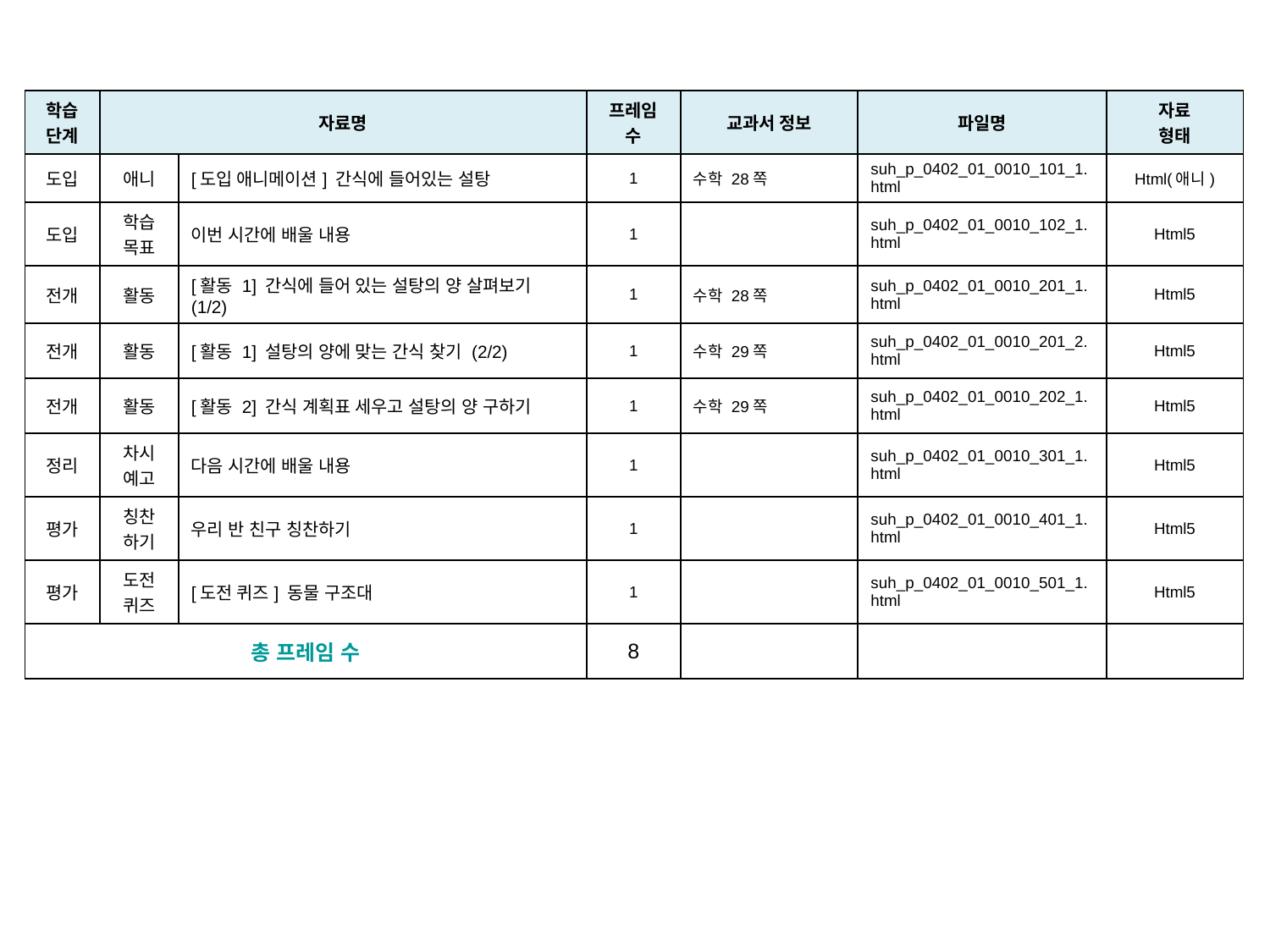

| 학습 단계 | 자료명 |  | 프레임 수 | 교과서 정보 | 파일명 | 자료 형태 |
| --- | --- | --- | --- | --- | --- | --- |
| 도입 | 애니 | [도입 애니메이션] 간식에 들어있는 설탕 | 1 | 수학 28쪽 | suh\_p\_0402\_01\_0010\_101\_1.html | Html(애니) |
| 도입 | 학습 목표 | 이번 시간에 배울 내용 | 1 |  | suh\_p\_0402\_01\_0010\_102\_1.html | Html5 |
| 전개 | 활동 | [활동 1] 간식에 들어 있는 설탕의 양 살펴보기 (1/2) | 1 | 수학 28쪽 | suh\_p\_0402\_01\_0010\_201\_1.html | Html5 |
| 전개 | 활동 | [활동 1] 설탕의 양에 맞는 간식 찾기 (2/2) | 1 | 수학 29쪽 | suh\_p\_0402\_01\_0010\_201\_2.html | Html5 |
| 전개 | 활동 | [활동 2] 간식 계획표 세우고 설탕의 양 구하기 | 1 | 수학 29쪽 | suh\_p\_0402\_01\_0010\_202\_1.html | Html5 |
| 정리 | 차시 예고 | 다음 시간에 배울 내용 | 1 |  | suh\_p\_0402\_01\_0010\_301\_1.html | Html5 |
| 평가 | 칭찬 하기 | 우리 반 친구 칭찬하기 | 1 |  | suh\_p\_0402\_01\_0010\_401\_1.html | Html5 |
| 평가 | 도전 퀴즈 | [도전 퀴즈] 동물 구조대 | 1 |  | suh\_p\_0402\_01\_0010\_501\_1.html | Html5 |
| 총 프레임 수 |  |  | 8 |  |  |  |